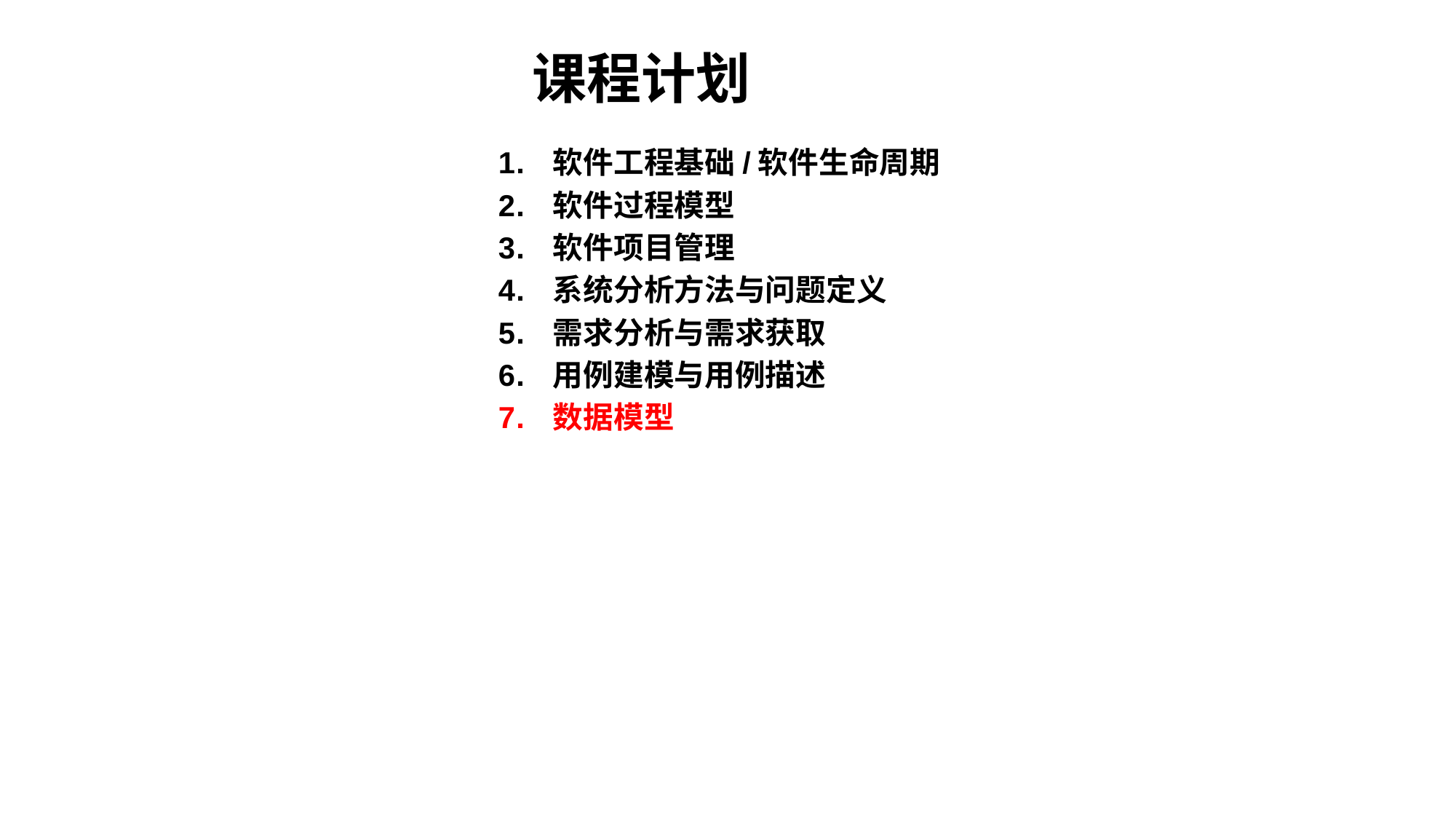

课程计划
软件工程基础/软件生命周期
软件过程模型
软件项目管理
系统分析方法与问题定义
需求分析与需求获取
用例建模与用例描述
数据模型